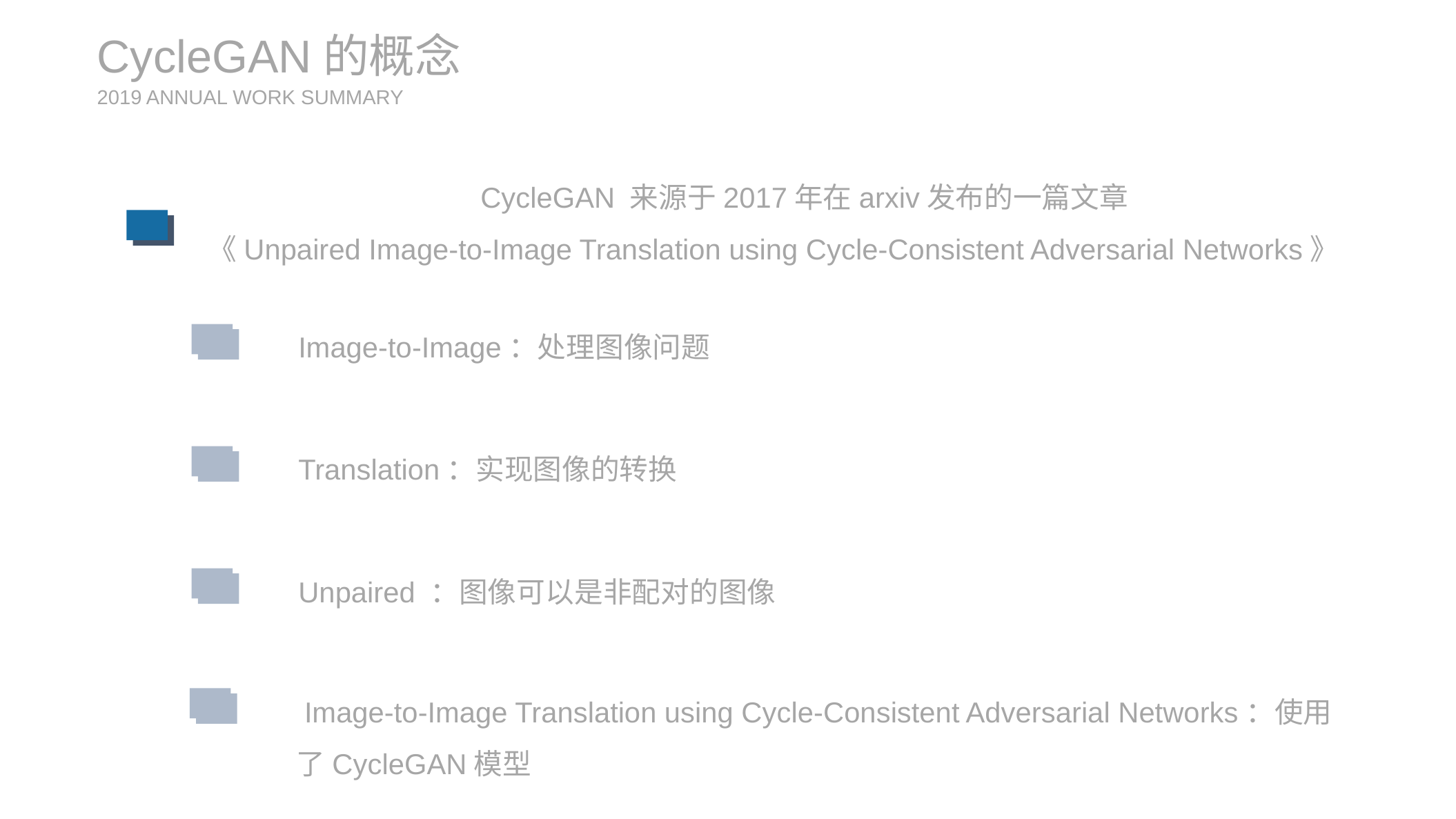

CycleGAN的概念
2019 ANNUAL WORK SUMMARY
CycleGAN 来源于2017年在arxiv发布的一篇文章
《Unpaired Image-to-Image Translation using Cycle-Consistent Adversarial Networks》

Image-to-Image：处理图像问题

Translation：实现图像的转换

Unpaired ：图像可以是非配对的图像

 Image-to-Image Translation using Cycle-Consistent Adversarial Networks：使用了CycleGAN模型